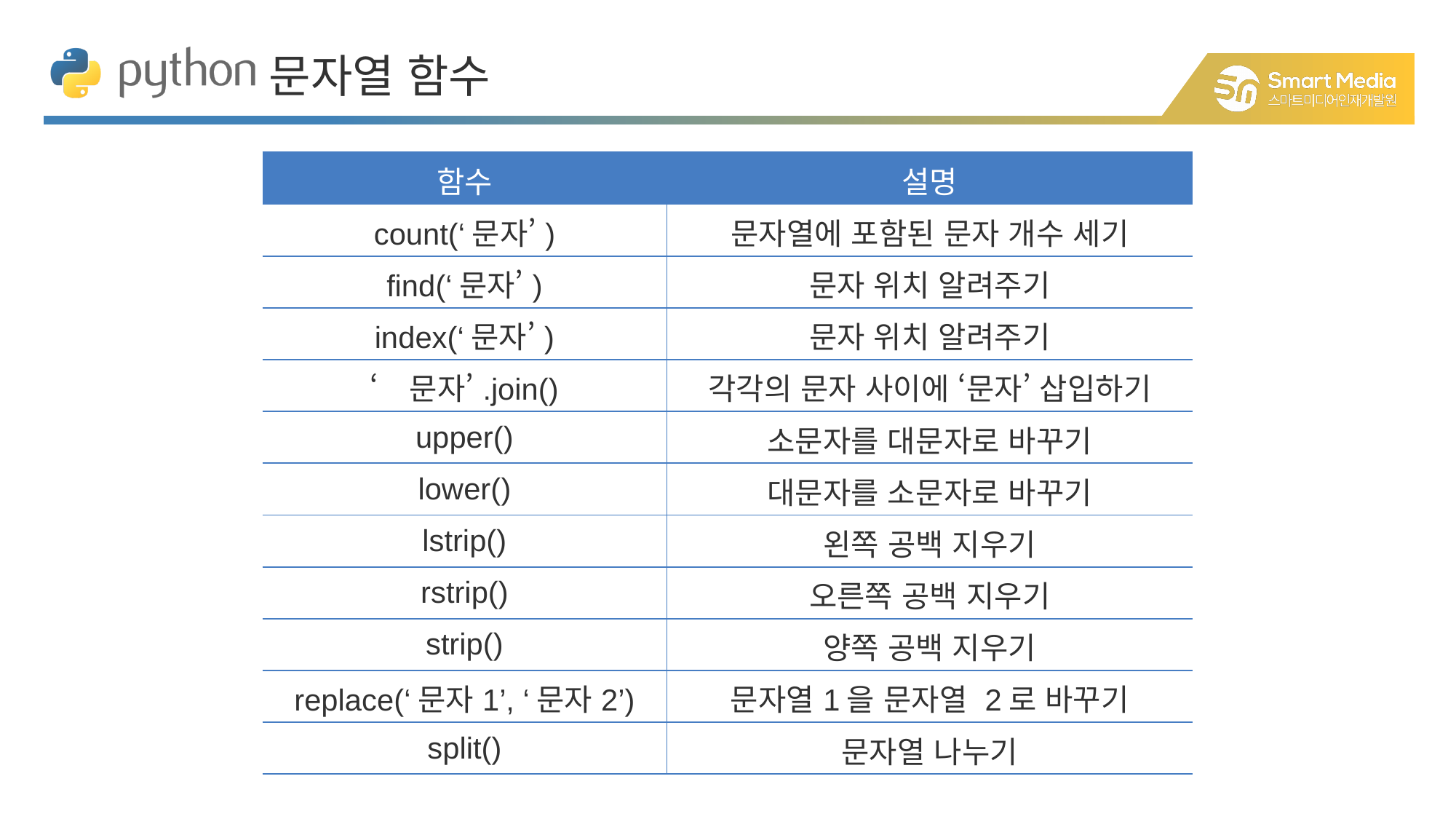

문자열 함수
| 함수 | 설명 |
| --- | --- |
| count(‘문자’) | 문자열에 포함된 문자 개수 세기 |
| find(‘문자’) | 문자 위치 알려주기 |
| index(‘문자’) | 문자 위치 알려주기 |
| ‘문자’.join() | 각각의 문자 사이에 ‘문자’ 삽입하기 |
| upper() | 소문자를 대문자로 바꾸기 |
| lower() | 대문자를 소문자로 바꾸기 |
| lstrip() | 왼쪽 공백 지우기 |
| rstrip() | 오른쪽 공백 지우기 |
| strip() | 양쪽 공백 지우기 |
| replace(‘문자1’, ‘문자2’) | 문자열1을 문자열 2로 바꾸기 |
| split() | 문자열 나누기 |